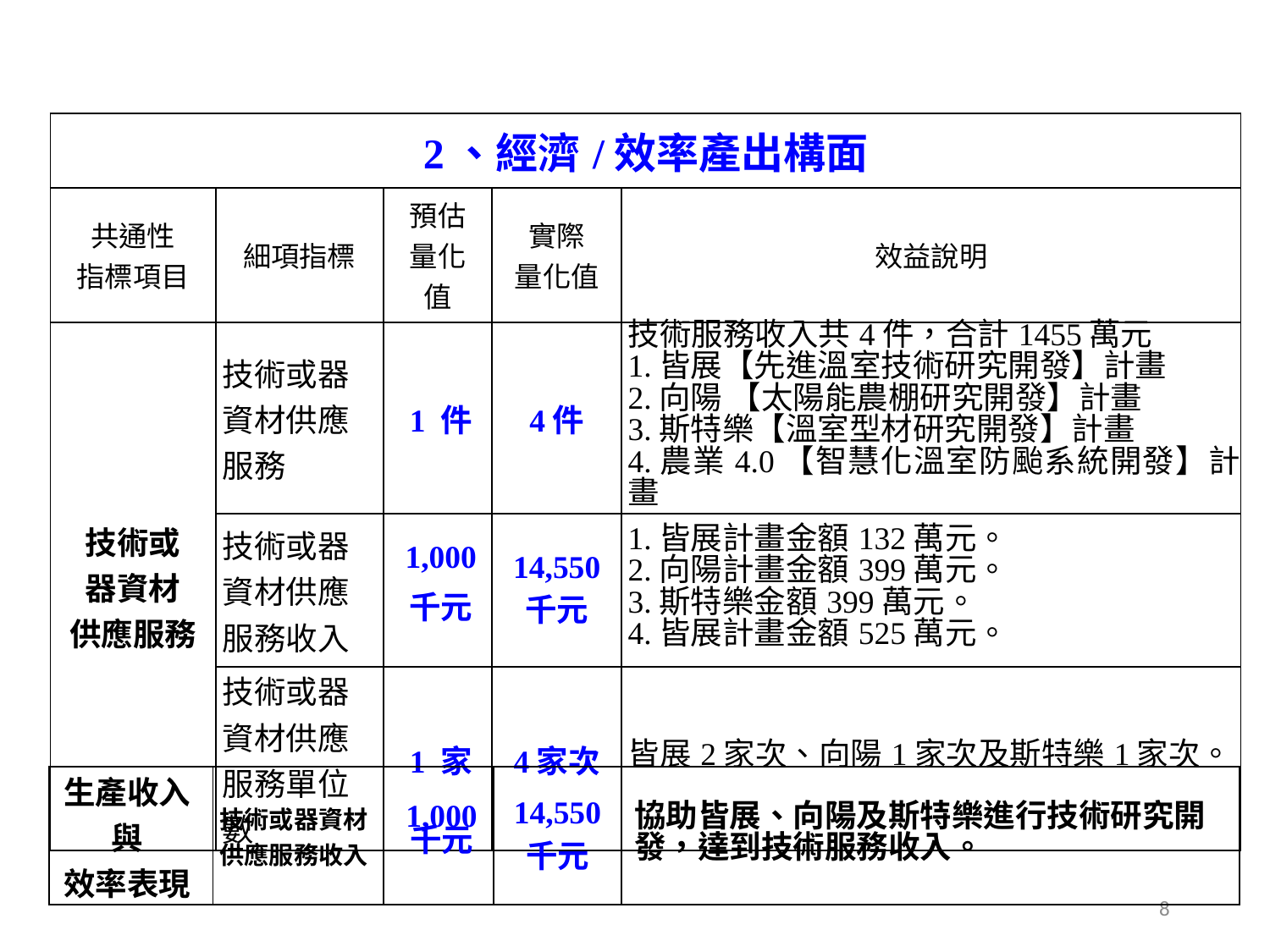

| 2、經濟/效率產出構面 |  |  |  |  |
| --- | --- | --- | --- | --- |
| 共通性 指標項目 | 細項指標 | 預估 量化值 | 實際 量化值 | 效益說明 |
| 技術或 器資材 供應服務 | 技術或器資材供應服務 | 1 件 | 4件 | 技術服務收入共4件，合計1455萬元 1.皆展【先進溫室技術研究開發】計畫 2.向陽 【太陽能農棚研究開發】計畫 3.斯特樂【溫室型材研究開發】計畫 4.農業4.0【智慧化溫室防颱系統開發】計畫 |
|  | 技術或器資材供應服務收入 | 1,000 千元 | 14,550 千元 | 1.皆展計畫金額132萬元。 2.向陽計畫金額399萬元。 3.斯特樂金額399萬元。 4.皆展計畫金額525萬元。 |
|  | 技術或器資材供應服務單位數 | 1 家 | 4家次 | 皆展2家次、向陽1家次及斯特樂1家次。 |
| 生產收入與 效率表現 | 技術或器資材供應服務收入 | 1,000 千元 | 14,550 千元 | 協助皆展、向陽及斯特樂進行技術研究開發，達到技術服務收入。 |
| --- | --- | --- | --- | --- |
8